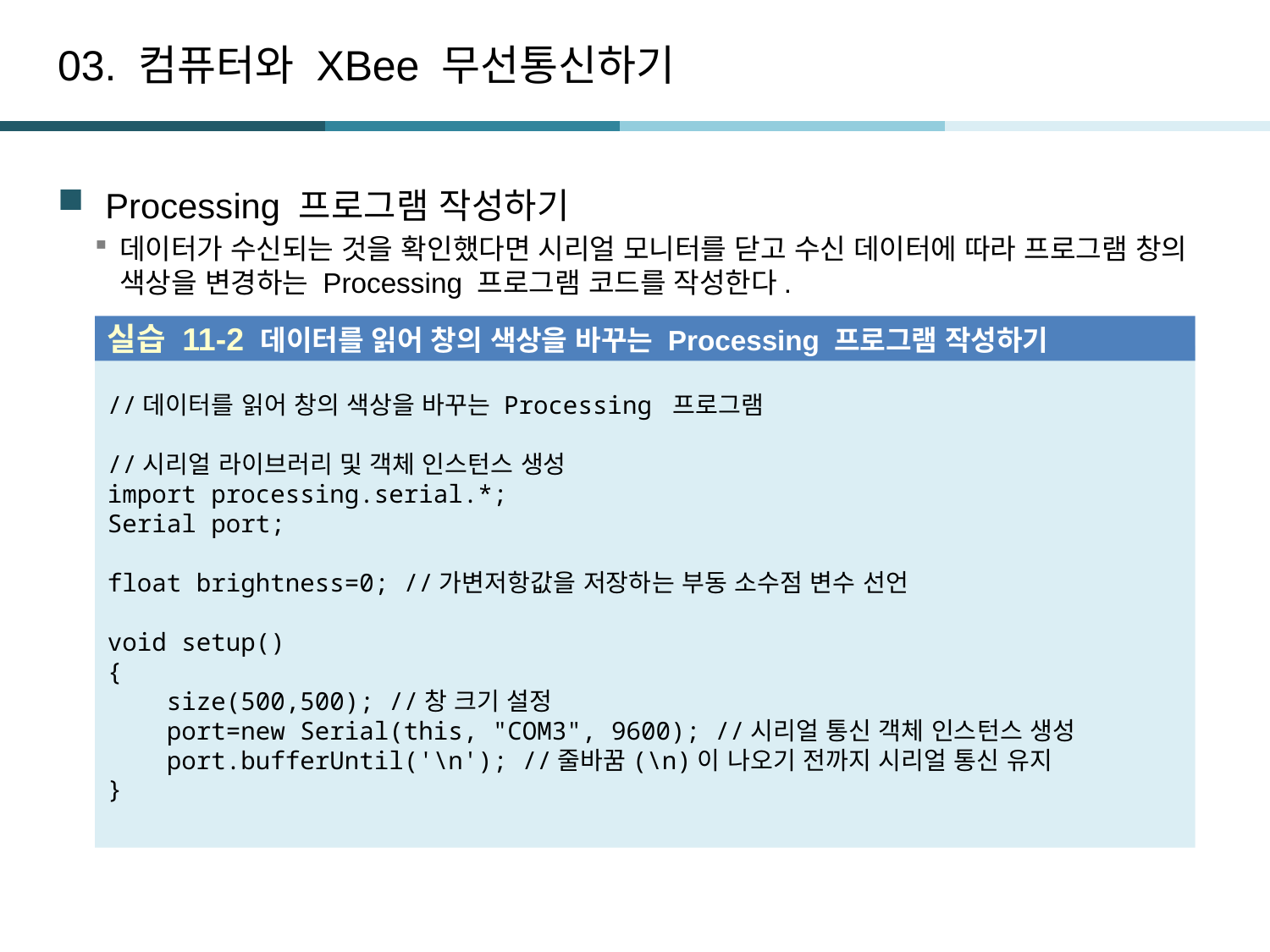

# 03. 컴퓨터와 XBee 무선통신하기
Processing 프로그램 작성하기
데이터가 수신되는 것을 확인했다면 시리얼 모니터를 닫고 수신 데이터에 따라 프로그램 창의 색상을 변경하는 Processing 프로그램 코드를 작성한다.
실습 11-2 데이터를 읽어 창의 색상을 바꾸는 Processing 프로그램 작성하기
//데이터를 읽어 창의 색상을 바꾸는 Processing 프로그램

//시리얼 라이브러리 및 객체 인스턴스 생성
import processing.serial.*;
Serial port;

float brightness=0; //가변저항값을 저장하는 부동 소수점 변수 선언

void setup()
{
    size(500,500); //창 크기 설정
    port=new Serial(this, "COM3", 9600); //시리얼 통신 객체 인스턴스 생성
    port.bufferUntil('\n'); //줄바꿈(\n)이 나오기 전까지 시리얼 통신 유지
}